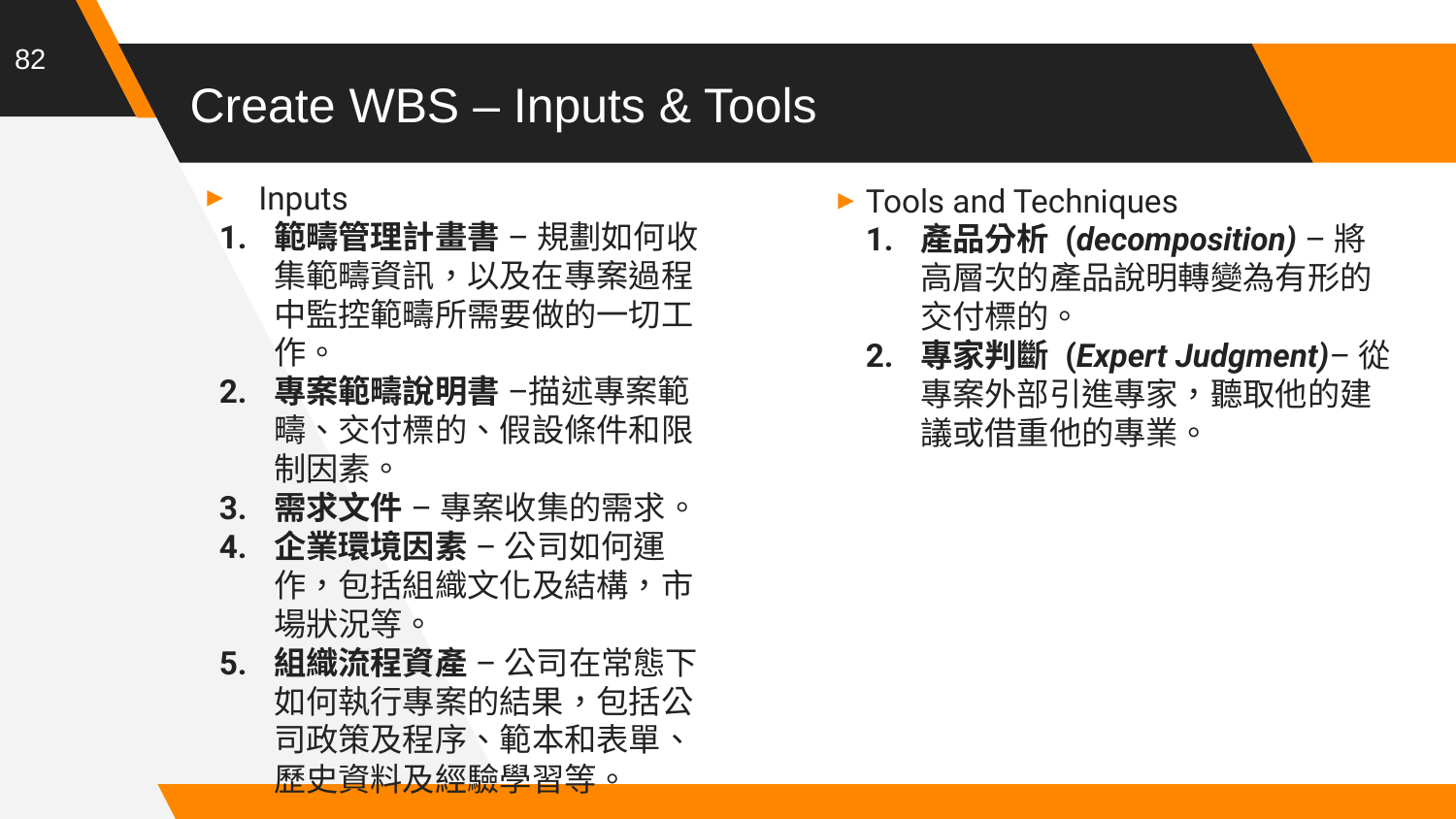

82
# Create WBS – Inputs & Tools
Inputs
範疇管理計畫書 – 規劃如何收集範疇資訊，以及在專案過程中監控範疇所需要做的一切工作。
專案範疇說明書 –描述專案範疇、交付標的、假設條件和限制因素。
需求文件 – 專案收集的需求。
企業環境因素 – 公司如何運作，包括組織文化及結構，市場狀況等。
組織流程資產 – 公司在常態下如何執行專案的結果，包括公司政策及程序、範本和表單、歷史資料及經驗學習等。

Tools and Techniques
產品分析 (decomposition) –將高層次的產品說明轉變為有形的交付標的。
專家判斷 (Expert Judgment)–從專案外部引進專家，聽取他的建議或借重他的專業。